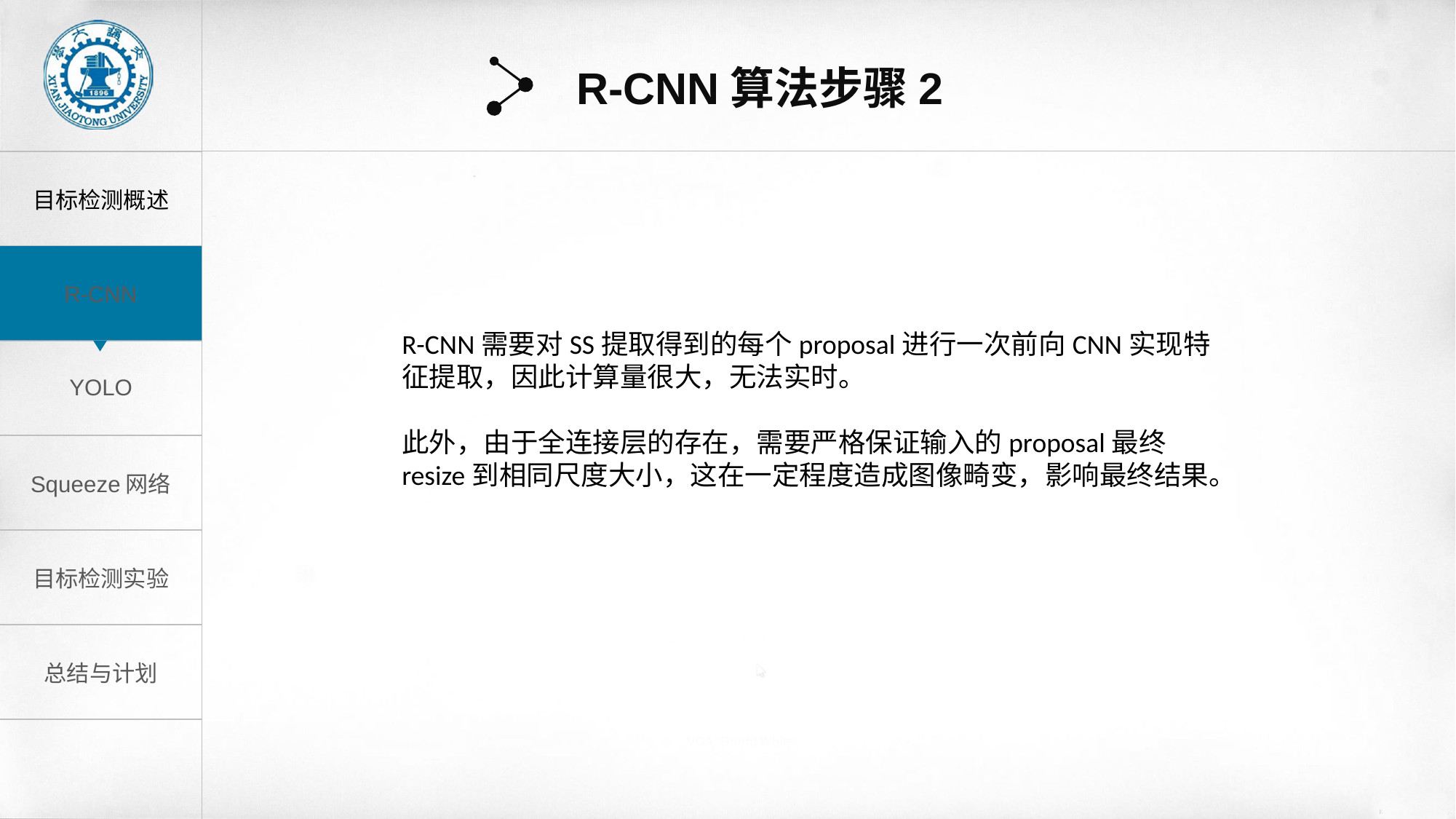

R-CNN算法步骤2
R-CNN需要对SS提取得到的每个proposal进行一次前向CNN实现特征提取，因此计算量很大，无法实时。

此外，由于全连接层的存在，需要严格保证输入的proposal最终resize到相同尺度大小，这在一定程度造成图像畸变，影响最终结果。